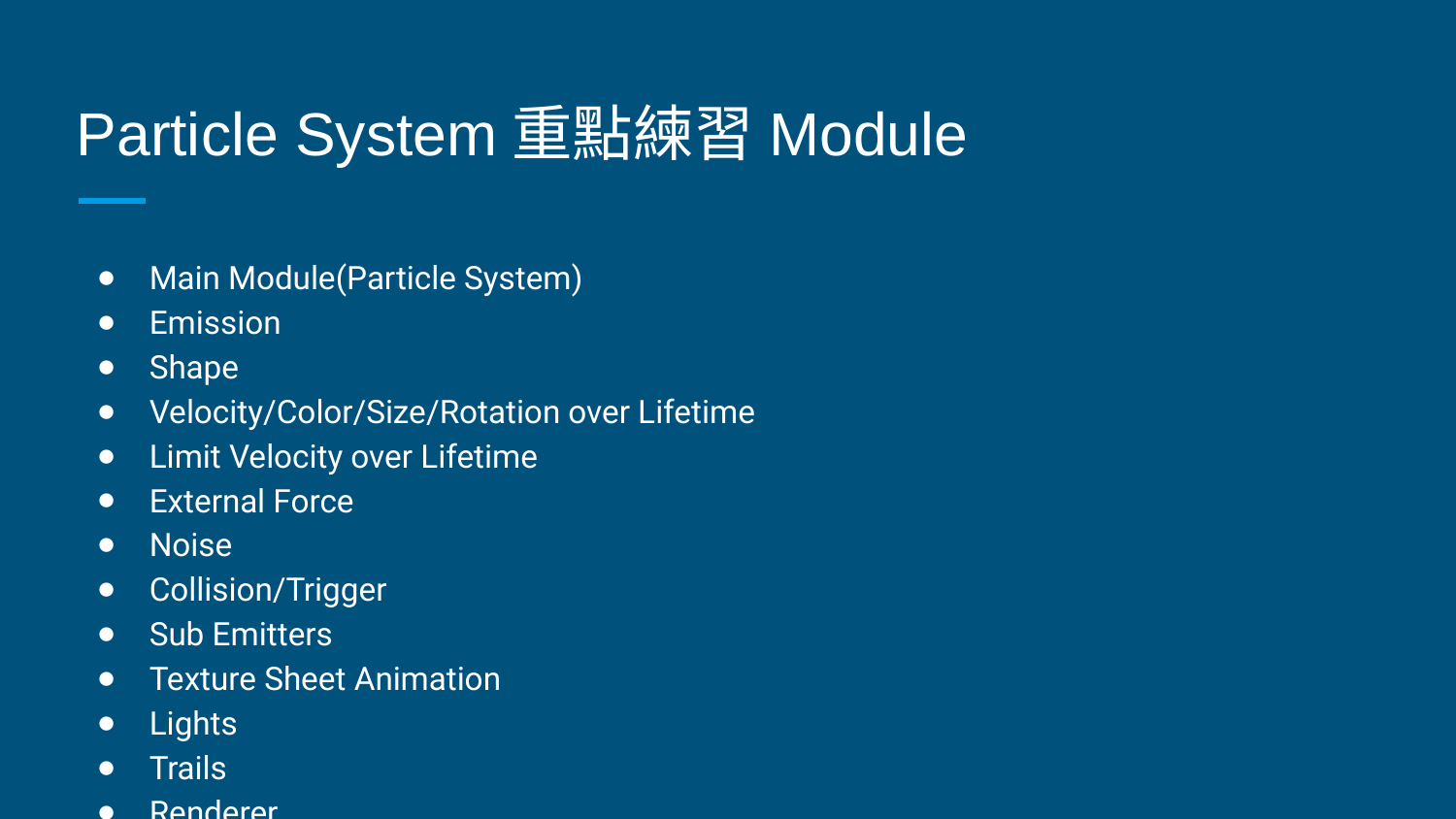

# Particle System重點練習Module
Main Module(Particle System)
Emission
Shape
Velocity/Color/Size/Rotation over Lifetime
Limit Velocity over Lifetime
External Force
Noise
Collision/Trigger
Sub Emitters
Texture Sheet Animation
Lights
Trails
Renderer